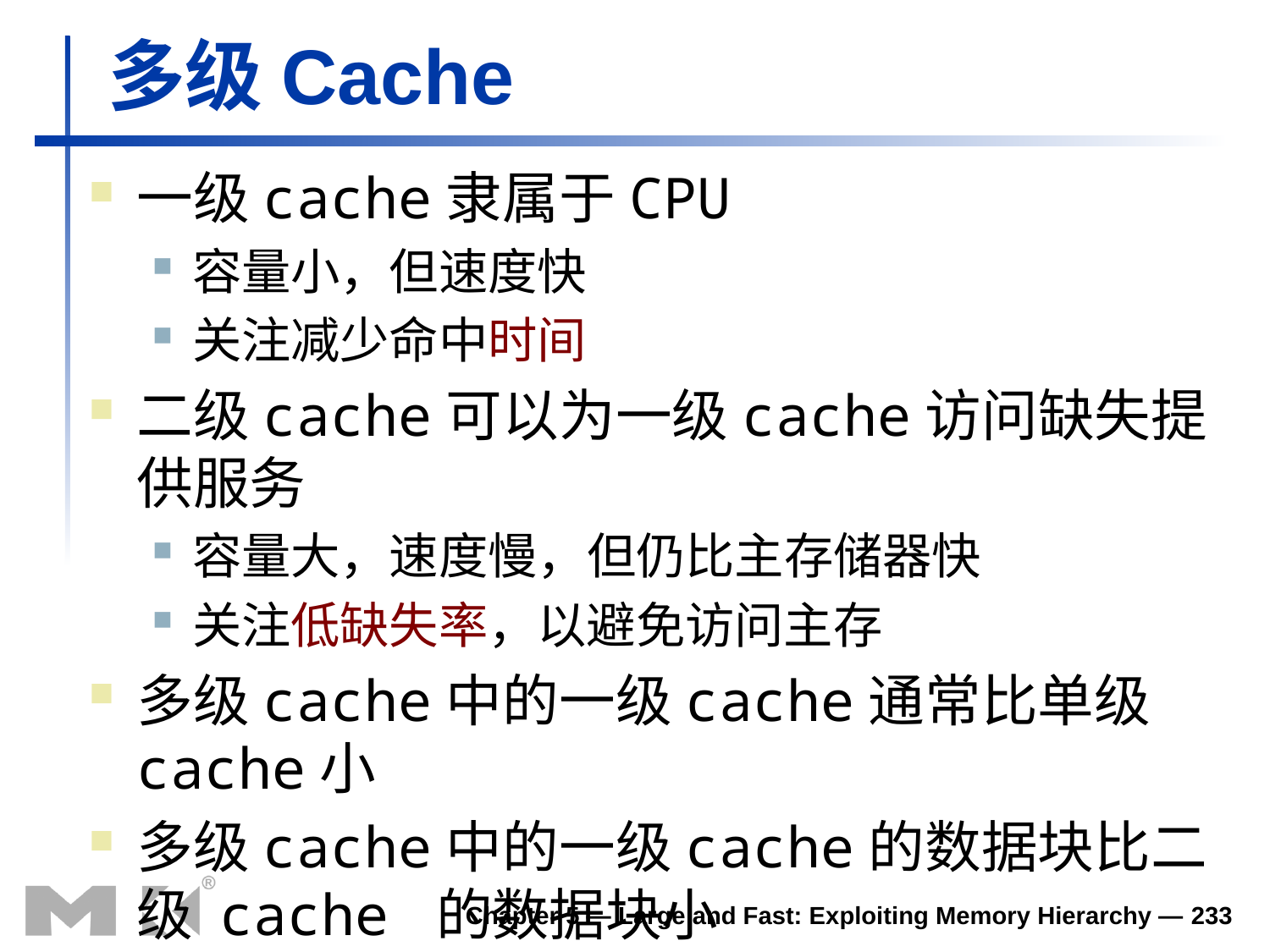

# 多级Cache
一级cache隶属于CPU
容量小，但速度快
关注减少命中时间
二级cache可以为一级cache访问缺失提供服务
容量大，速度慢，但仍比主存储器快
关注低缺失率，以避免访问主存
多级cache中的一级cache通常比单级cache小
多级cache中的一级cache的数据块比二级 cache 的数据块小
Chapter 5 — Large and Fast: Exploiting Memory Hierarchy — 233